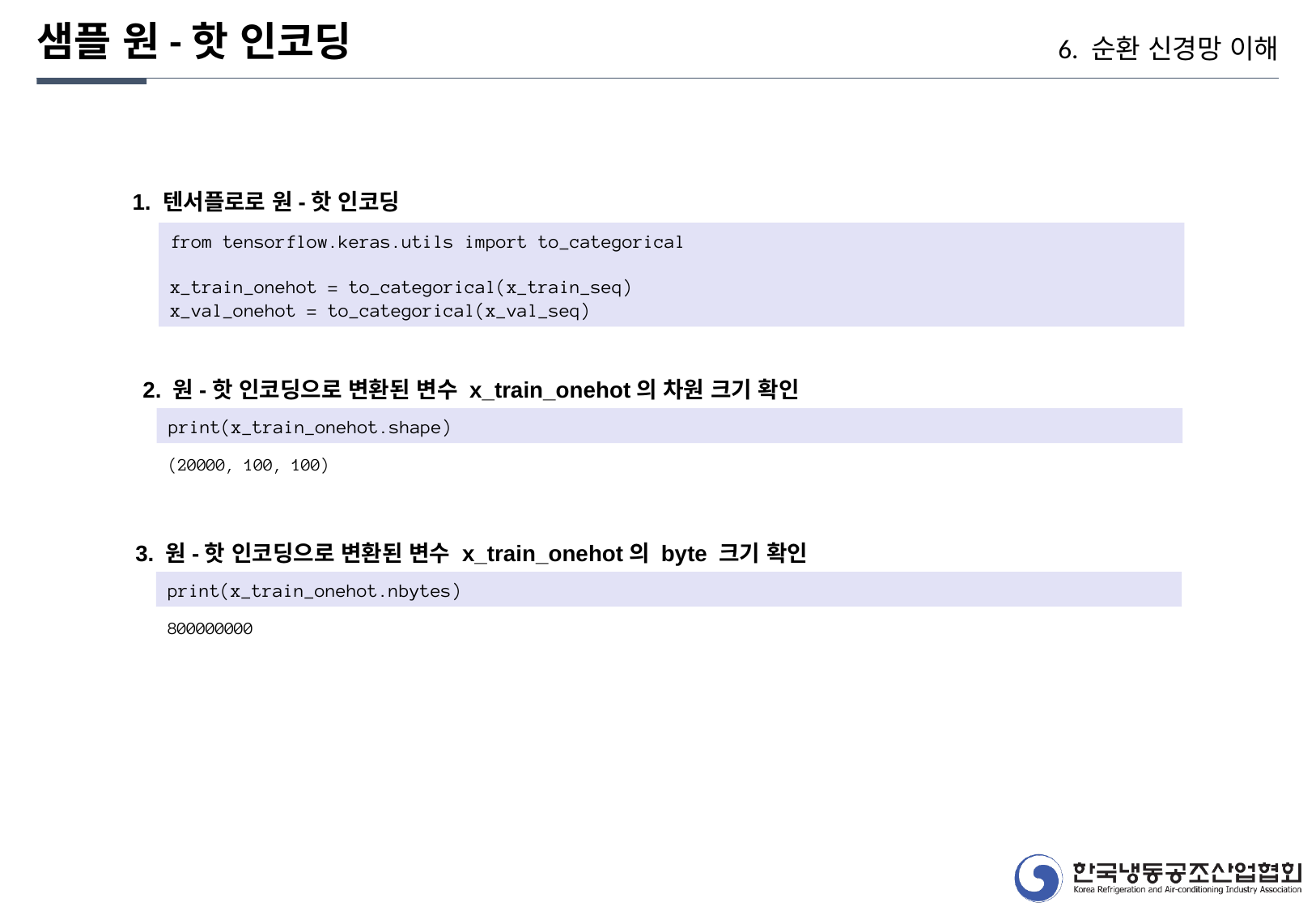

샘플 원-핫 인코딩
6. 순환 신경망 이해
1. 텐서플로로 원-핫 인코딩
from tensorflow.keras.utils import to_categorical

x_train_onehot = to_categorical(x_train_seq)
x_val_onehot = to_categorical(x_val_seq)
2. 원-핫 인코딩으로 변환된 변수 x_train_onehot의 차원 크기 확인
print(x_train_onehot.shape)
(20000, 100, 100)
3. 원-핫 인코딩으로 변환된 변수 x_train_onehot의 byte 크기 확인
print(x_train_onehot.nbytes)
800000000